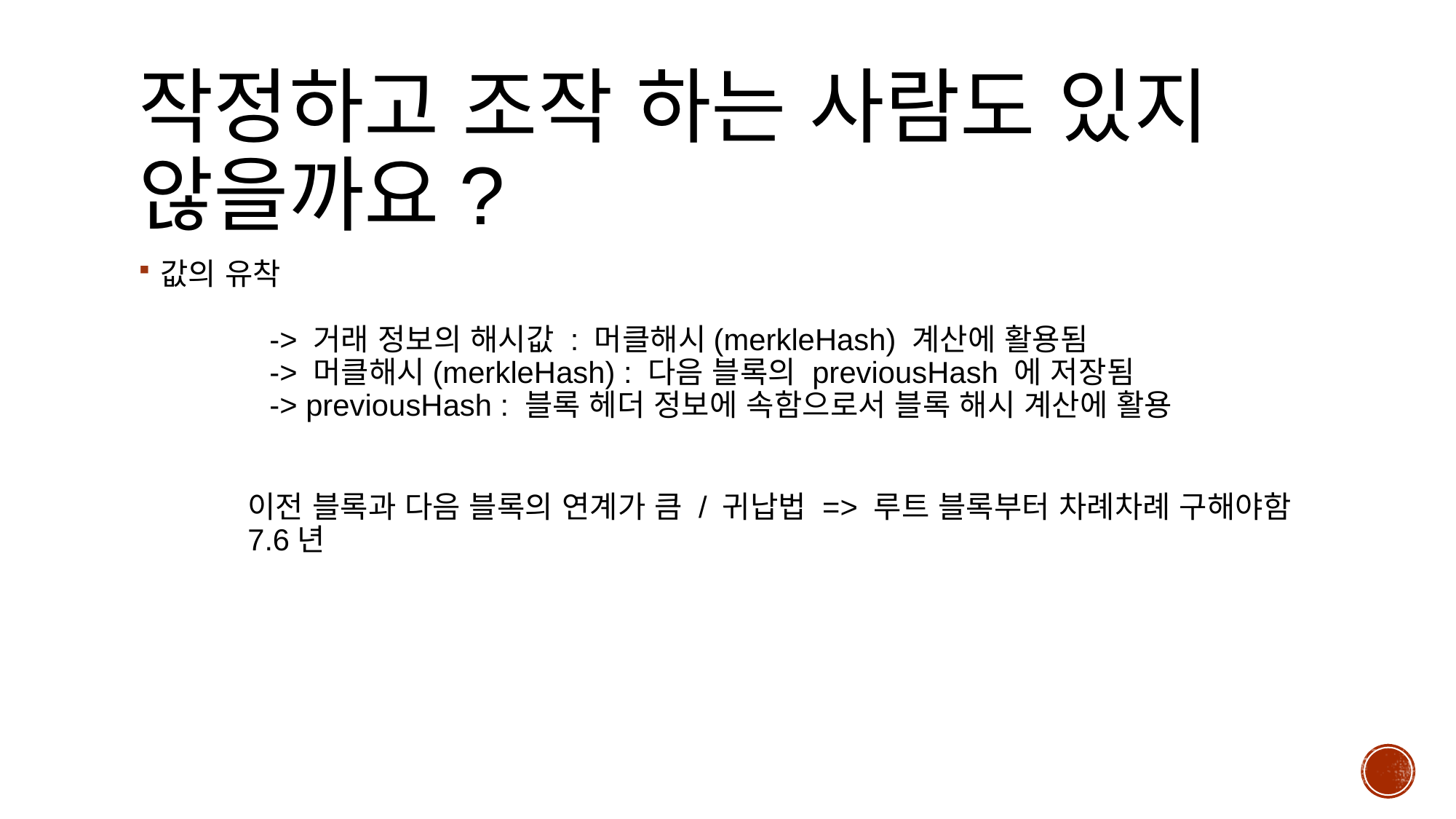

# 작정하고 조작 하는 사람도 있지 않을까요?
값의 유착
	-> 거래 정보의 해시값 : 머클해시(merkleHash) 계산에 활용됨
	-> 머클해시(merkleHash) : 다음 블록의 previousHash 에 저장됨
	-> previousHash : 블록 헤더 정보에 속함으로서 블록 해시 계산에 활용

	이전 블록과 다음 블록의 연계가 큼 / 귀납법 => 루트 블록부터 차례차례 구해야함
	7.6년